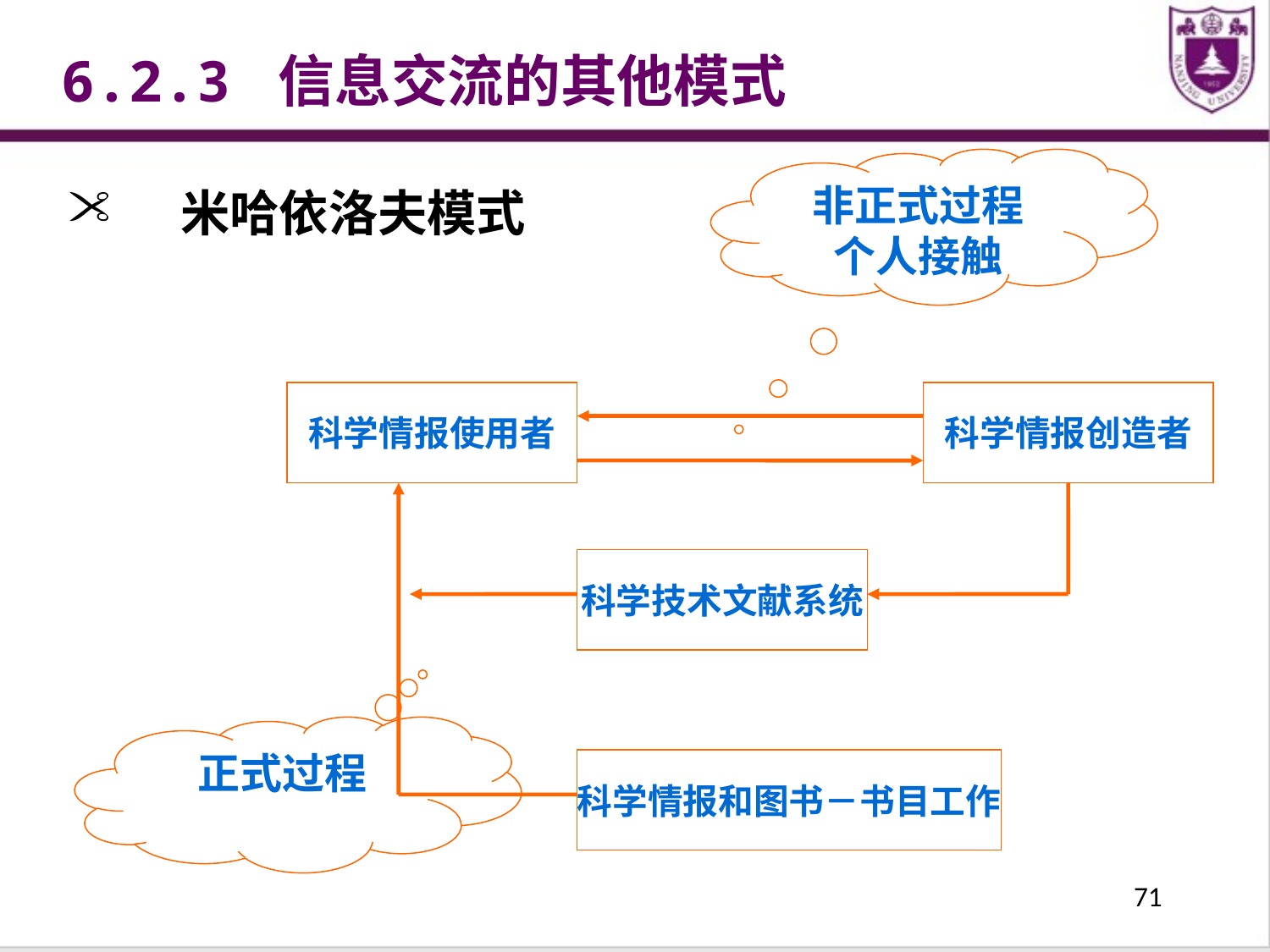

6.2.3 信息交流的其他模式
非正式过程
个人接触
科学情报使用者
科学情报创造者

科学技术文献系统

正式过程
科学情报和图书－书目工作

米哈依洛夫模式
71